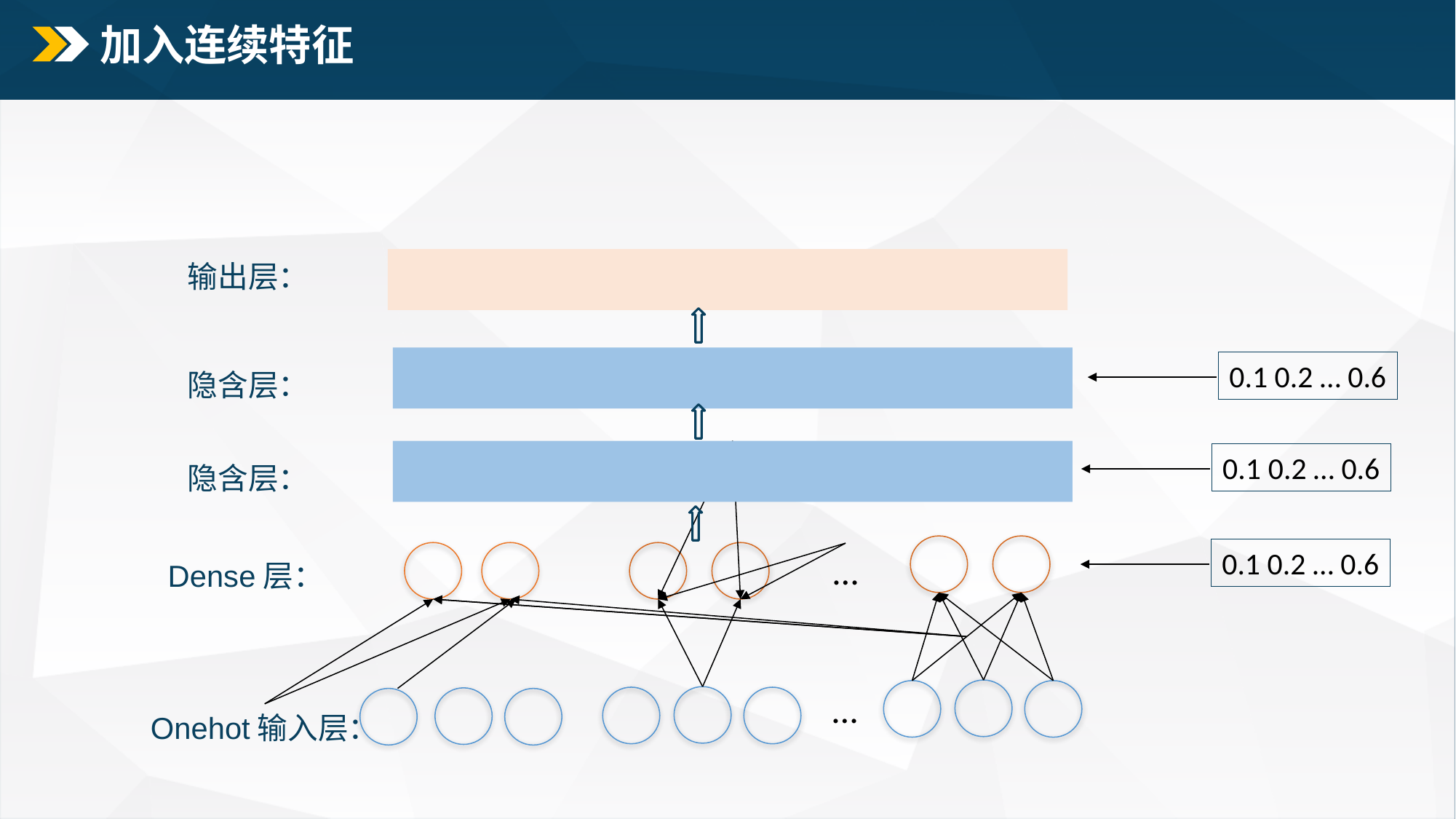

# 加入连续特征

输出层：

0.1 0.2 … 0.6
隐含层：

0.1 0.2 … 0.6
隐含层：

…
Dense层：

…

Onehot输入层：
0.1 0.2 … 0.6